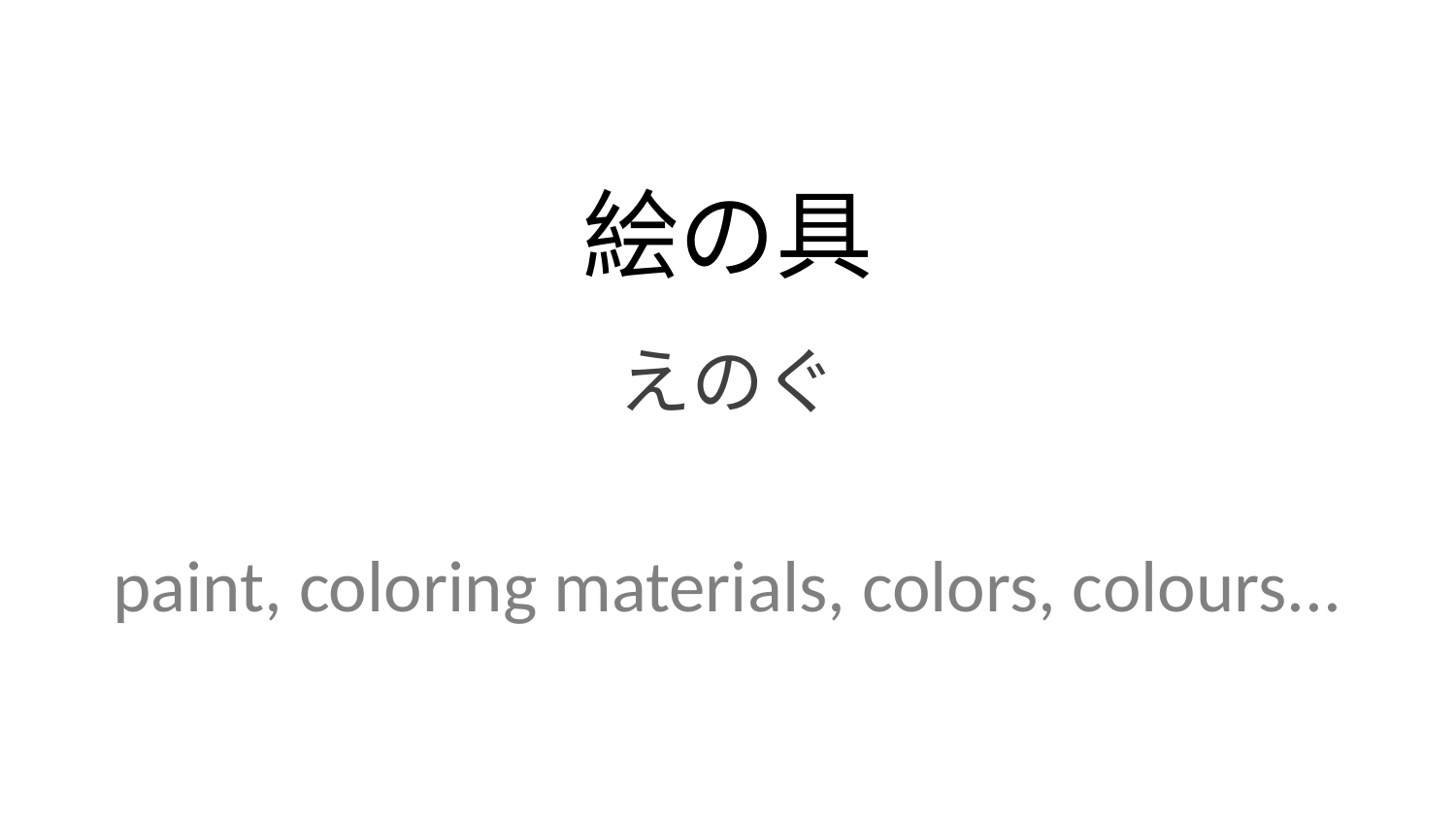

絵の具

えのぐ
paint, coloring materials, colors, colours...